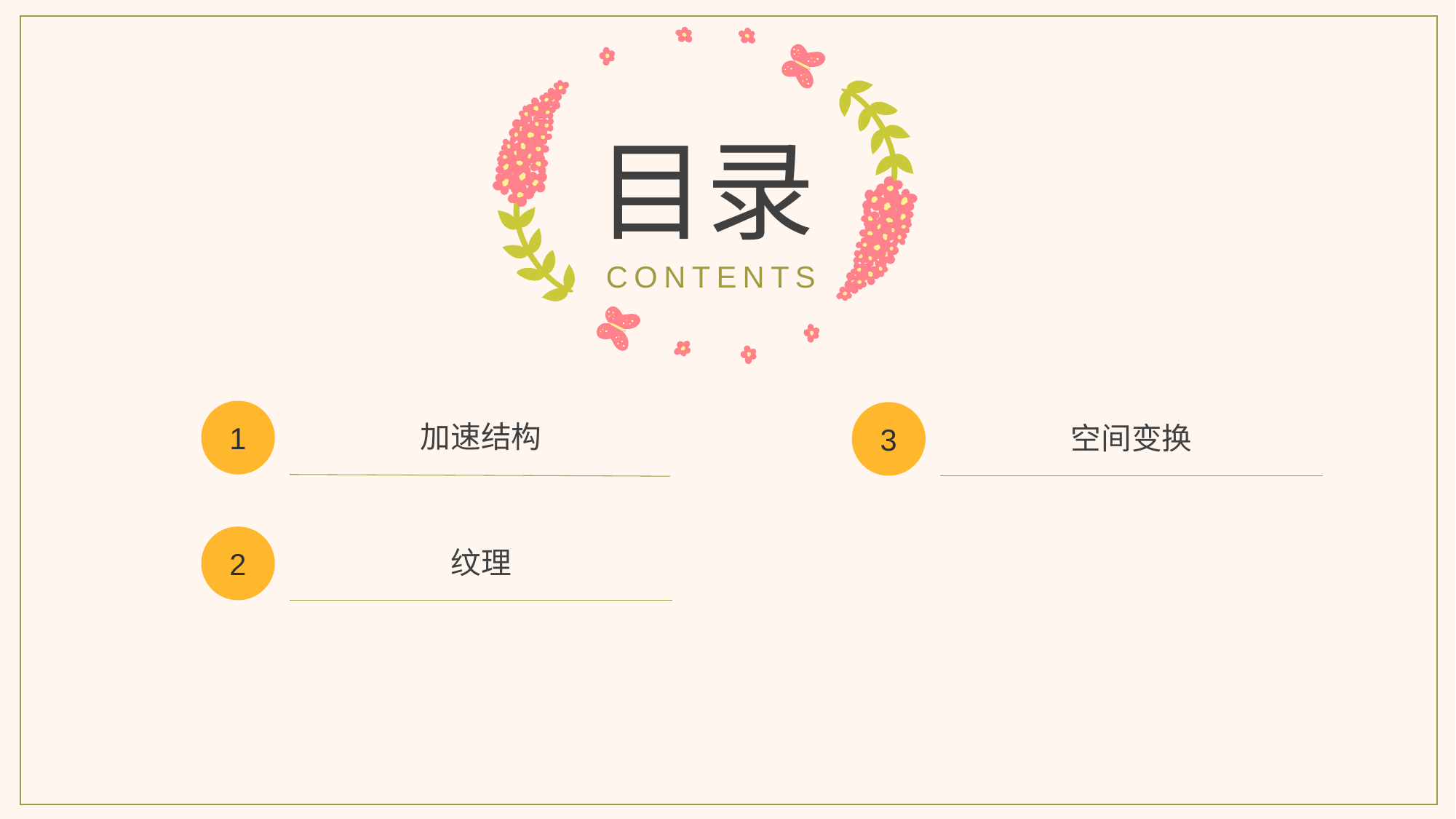

目录
CONTENTS
1
3
加速结构
空间变换
2
纹理